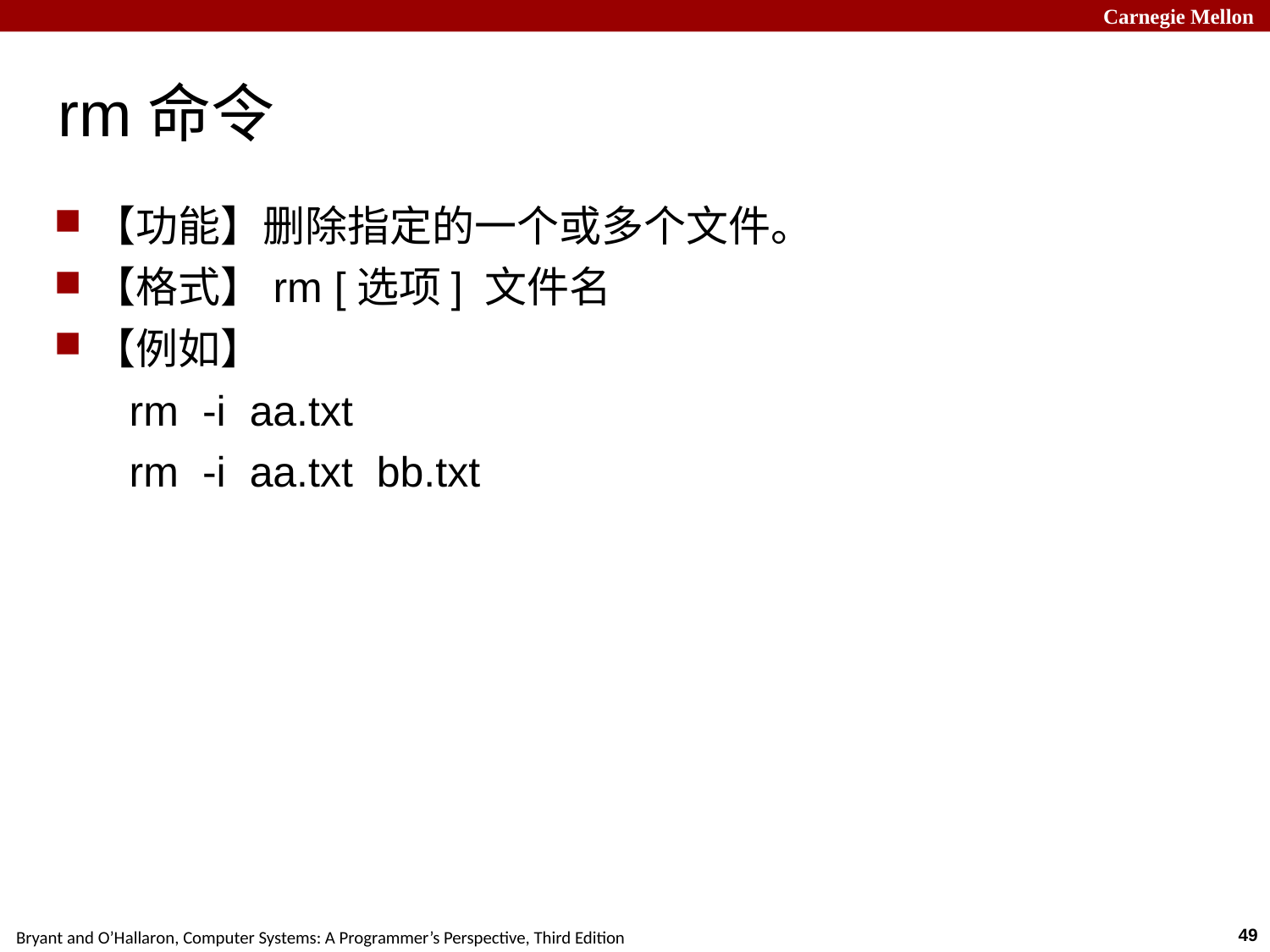

# rm命令
【功能】删除指定的一个或多个文件。
【格式】rm [选项] 文件名
【例如】
      rm  -i  aa.txt
      rm  -i  aa.txt  bb.txt